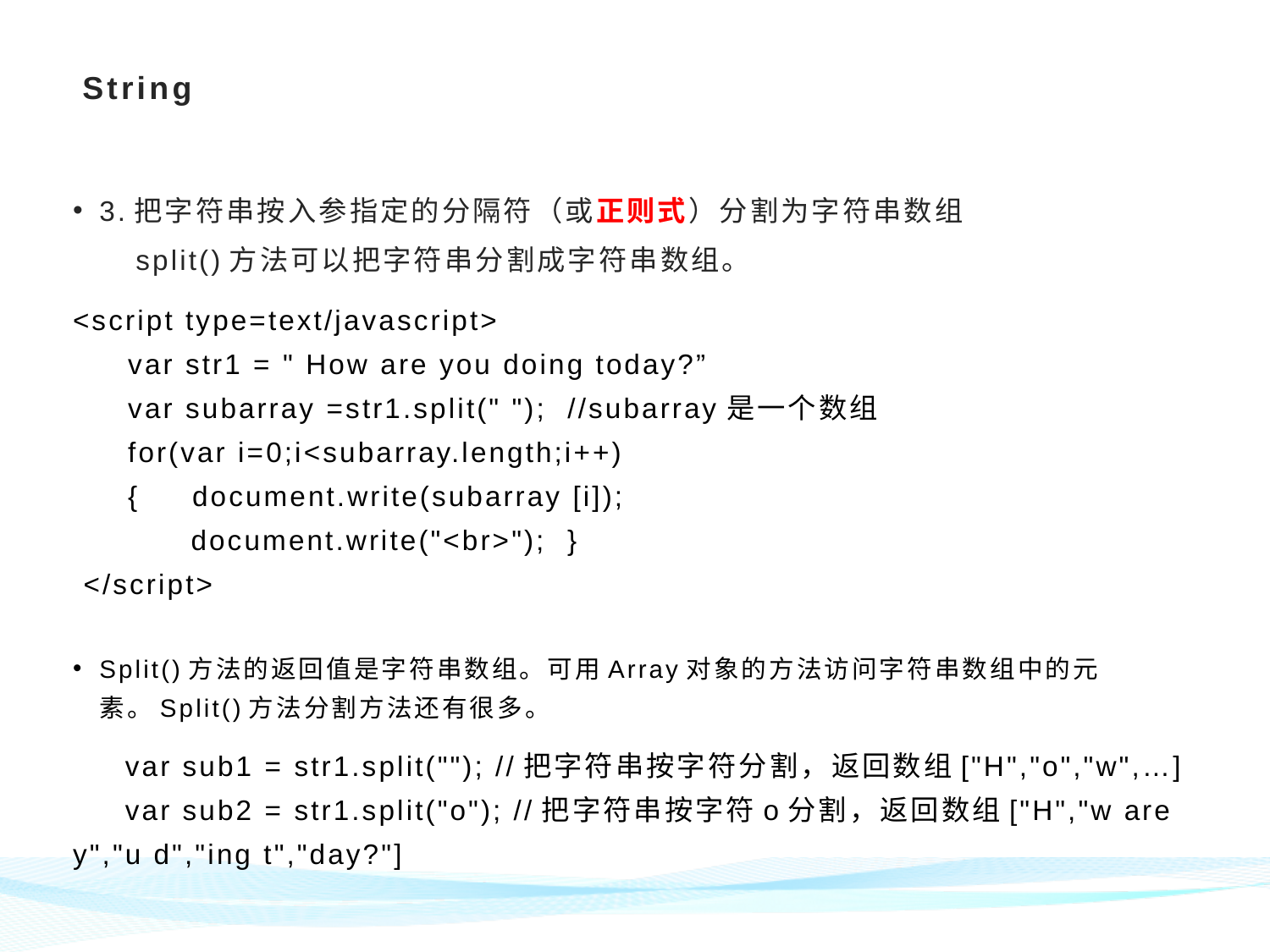

# String
3.把字符串按入参指定的分隔符（或正则式）分割为字符串数组
      split()方法可以把字符串分割成字符串数组。
<script type=text/javascript>
var str1 = " How are you doing today?”
var subarray =str1.split(" ");  //subarray是一个数组
for(var i=0;i<subarray.length;i++)
{     document.write(subarray [i]);
      document.write("<br>");  }
 </script>

Split()方法的返回值是字符串数组。可用Array对象的方法访问字符串数组中的元素。Split()方法分割方法还有很多。
     var sub1 = str1.split(""); //把字符串按字符分割，返回数组["H","o","w",…]
     var sub2 = str1.split("o"); //把字符串按字符o分割，返回数组["H","w are y","u d","ing t","day?"]